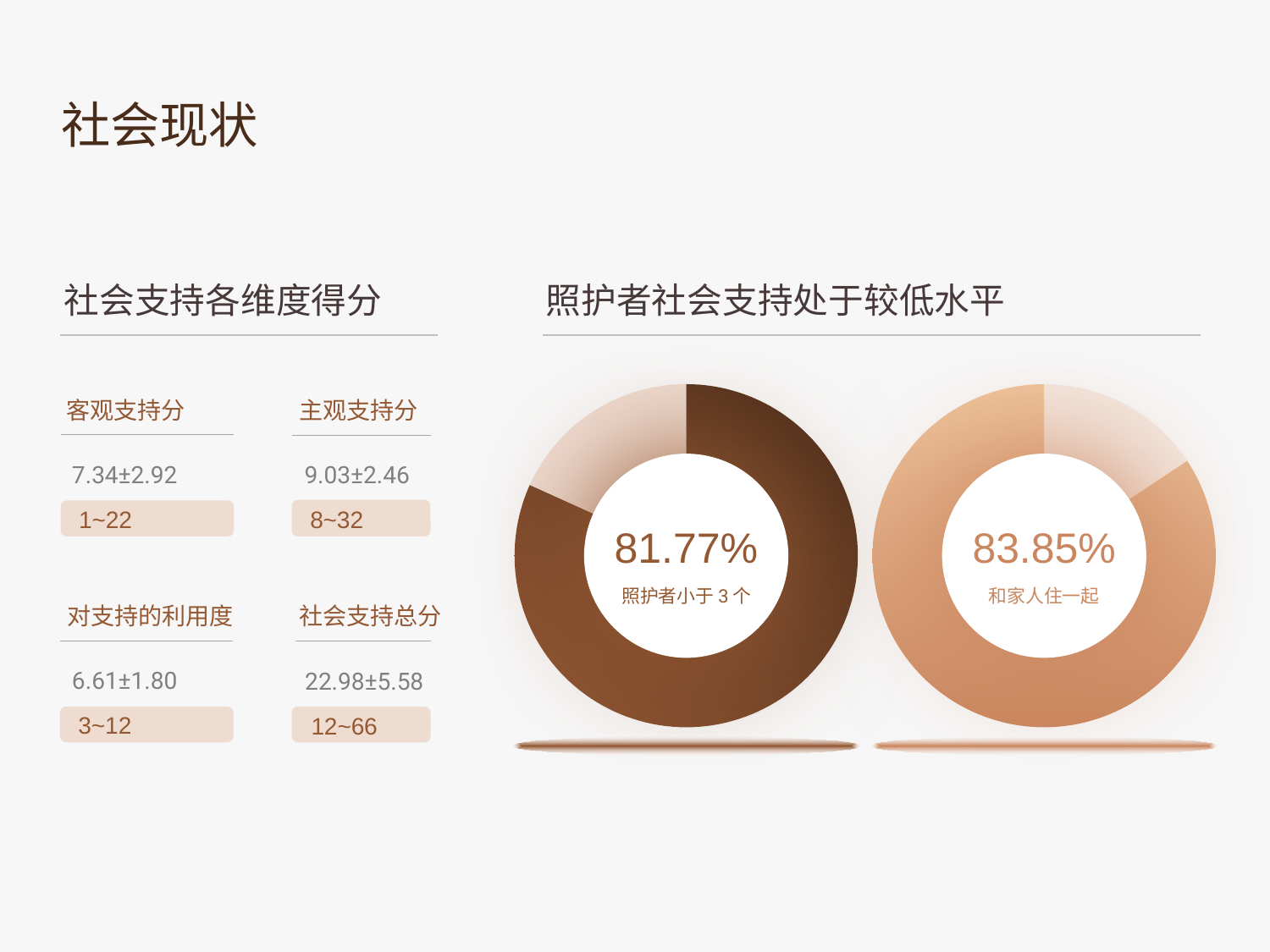

社会现状
社会支持各维度得分
照护者社会支持处于较低水平

### Chart

| Category | 列1 |
|---|---|
| <3个 | 0.8177 |
| 3-5个 | 0.1615 |
| >6个 | 0.0208 |

### Chart

| Category | 列1 |
|---|---|
| 0个 | 0.1146 |
| 1-2个 | 0.0101 |
| 3-5个 | 0.0313 |
| >6个 | 0.8385 |
客观支持分
主观支持分
7.34±2.92

9.03±2.46
1~22
8~32

81.77%
83.85%
照护者小于3个
和家人住一起
对支持的利用度
社会支持总分
6.61±1.80
22.98±5.58
3~12
12~66